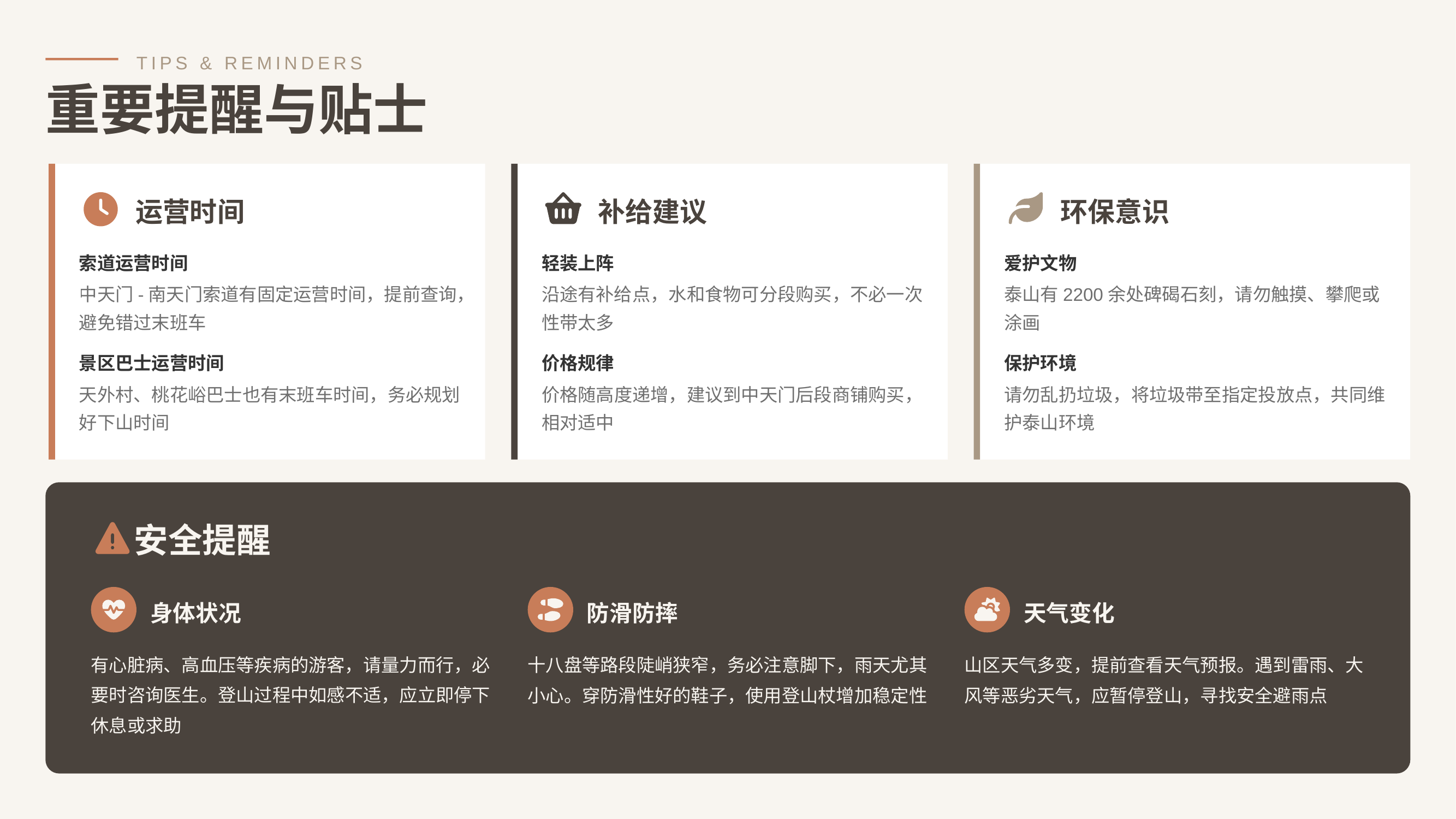

TIPS & REMINDERS

重要提醒与贴士

运营时间
补给建议
环保意识

索道运营时间
轻装上阵
爱护文物
中天门-南天门索道有固定运营时间，提前查询，避免错过末班车
沿途有补给点，水和食物可分段购买，不必一次性带太多
泰山有2200余处碑碣石刻，请勿触摸、攀爬或涂画
景区巴士运营时间
价格规律
保护环境
天外村、桃花峪巴士也有末班车时间，务必规划好下山时间
价格随高度递增，建议到中天门后段商铺购买，相对适中
请勿乱扔垃圾，将垃圾带至指定投放点，共同维护泰山环境

安全提醒

身体状况
防滑防摔
天气变化

有心脏病、高血压等疾病的游客，请量力而行，必要时咨询医生。登山过程中如感不适，应立即停下休息或求助
十八盘等路段陡峭狭窄，务必注意脚下，雨天尤其小心。穿防滑性好的鞋子，使用登山杖增加稳定性
山区天气多变，提前查看天气预报。遇到雷雨、大风等恶劣天气，应暂停登山，寻找安全避雨点